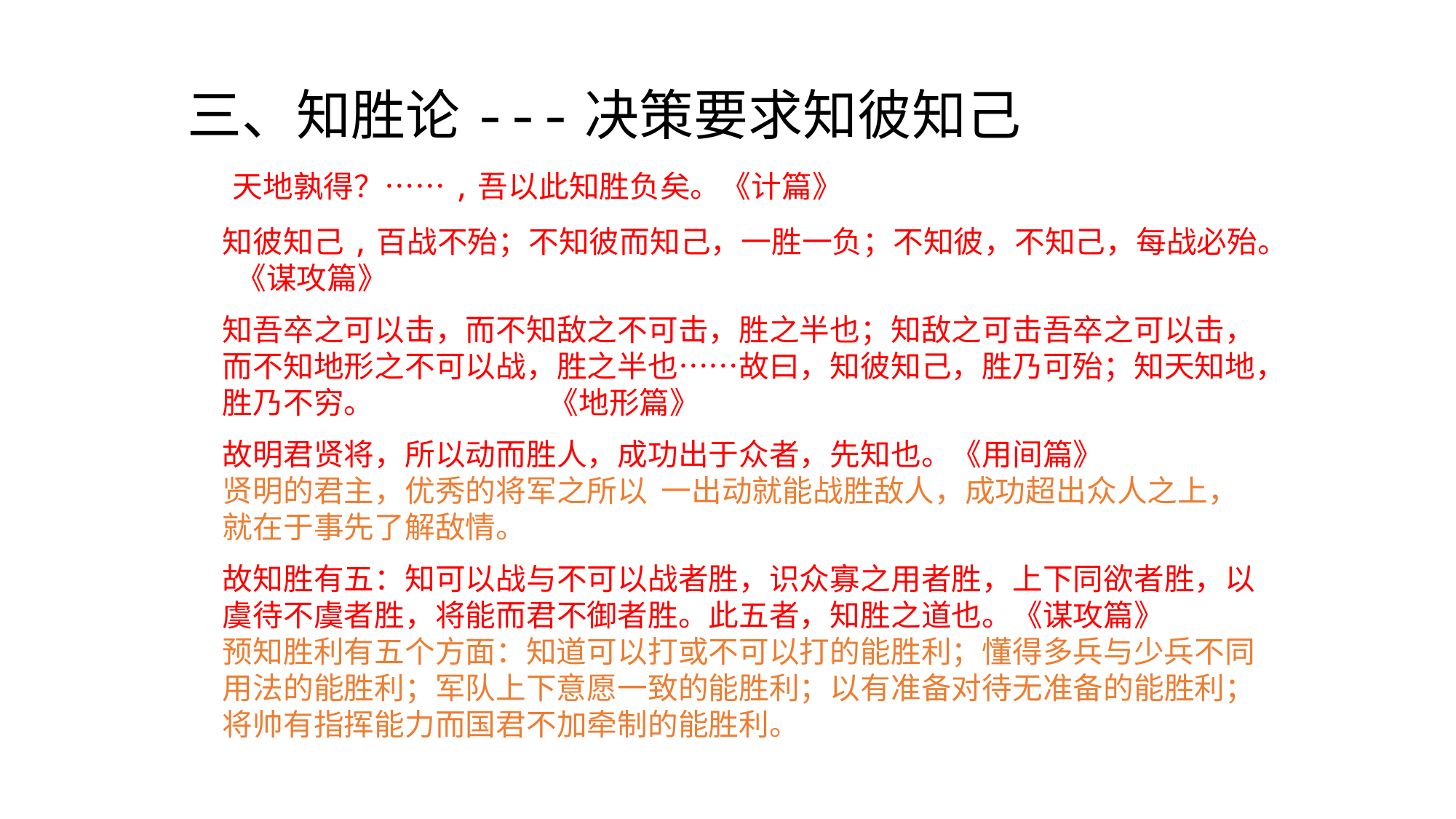

三、知胜论---决策要求知彼知己
 天地孰得？……,吾以此知胜负矣。《计篇》
知彼知己,百战不殆；不知彼而知己，一胜一负；不知彼，不知己，每战必殆。  《谋攻篇》
知吾卒之可以击，而不知敌之不可击，胜之半也；知敌之可击吾卒之可以击，而不知地形之不可以战，胜之半也……故曰，知彼知己，胜乃可殆；知天知地，胜乃不穷。     	                《地形篇》
故明君贤将，所以动而胜人，成功出于众者，先知也。《用间篇》
贤明的君主，优秀的将军之所以  一出动就能战胜敌人，成功超出众人之上，就在于事先了解敌情。
故知胜有五：知可以战与不可以战者胜，识众寡之用者胜，上下同欲者胜，以虞待不虞者胜，将能而君不御者胜。此五者，知胜之道也。《谋攻篇》
预知胜利有五个方面：知道可以打或不可以打的能胜利；懂得多兵与少兵不同用法的能胜利；军队上下意愿一致的能胜利；以有准备对待无准备的能胜利；将帅有指挥能力而国君不加牵制的能胜利。